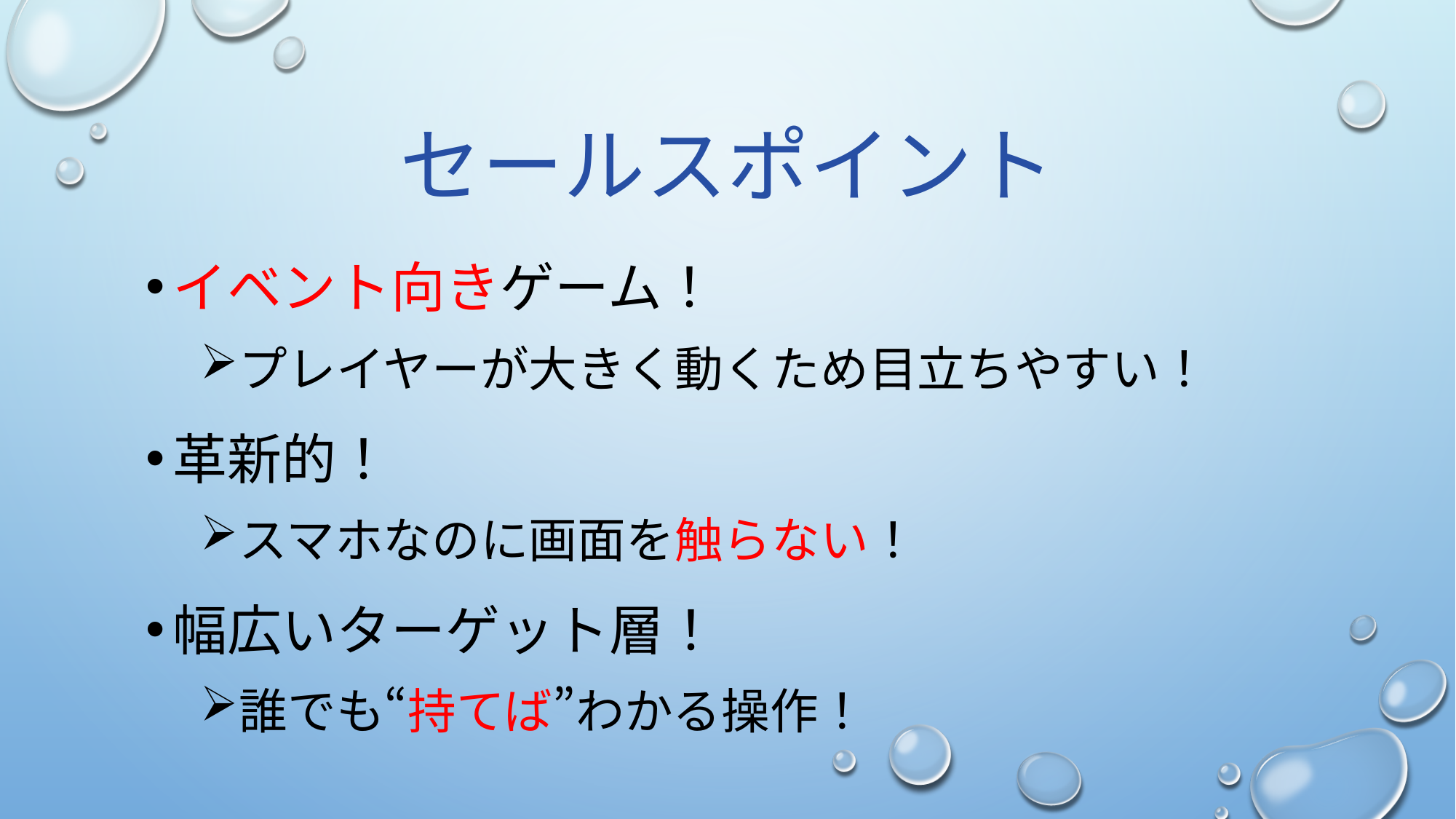

# セールスポイント
イベント向きゲーム！
プレイヤーが大きく動くため目立ちやすい！
革新的！
スマホなのに画面を触らない！
幅広いターゲット層！
誰でも“持てば”わかる操作！